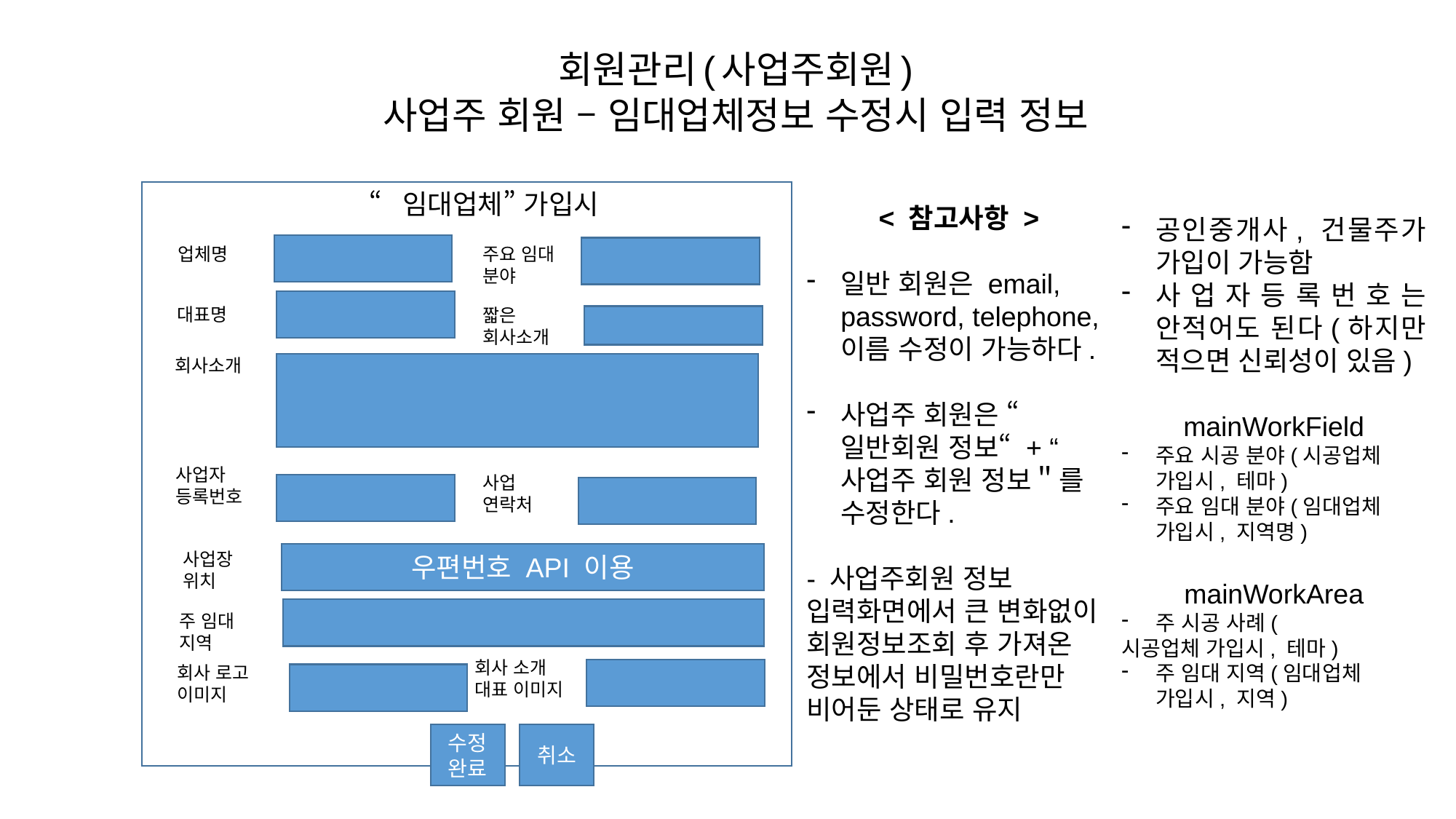

회원관리(사업주회원)
사업주 회원 – 임대업체정보 수정시 입력 정보

“임대업체” 가입시
< 참고사항 >

일반 회원은 email, password, telephone, 이름 수정이 가능하다.

사업주 회원은 “일반회원 정보“ + “사업주 회원 정보＂를 수정한다.

- 사업주회원 정보 입력화면에서 큰 변화없이 회원정보조회 후 가져온 정보에서 비밀번호란만 비어둔 상태로 유지
공인중개사, 건물주가 가입이 가능함
사업자등록번호는 안적어도 된다(하지만 적으면 신뢰성이 있음)

mainWorkField
주요 시공 분야(시공업체 가입시, 테마)
주요 임대 분야(임대업체 가입시, 지역명)

mainWorkArea
주 시공 사례(
시공업체 가입시, 테마)
주 임대 지역(임대업체 가입시, 지역)

주요 임대 분야
업체명

대표명
짧은 회사소개

회사소개

사업자 등록번호
사업
연락처

사업장 위치
우편번호 API 이용

주 임대 지역
회사 소개 대표 이미지
회사 로고 이미지

수정 완료
취소